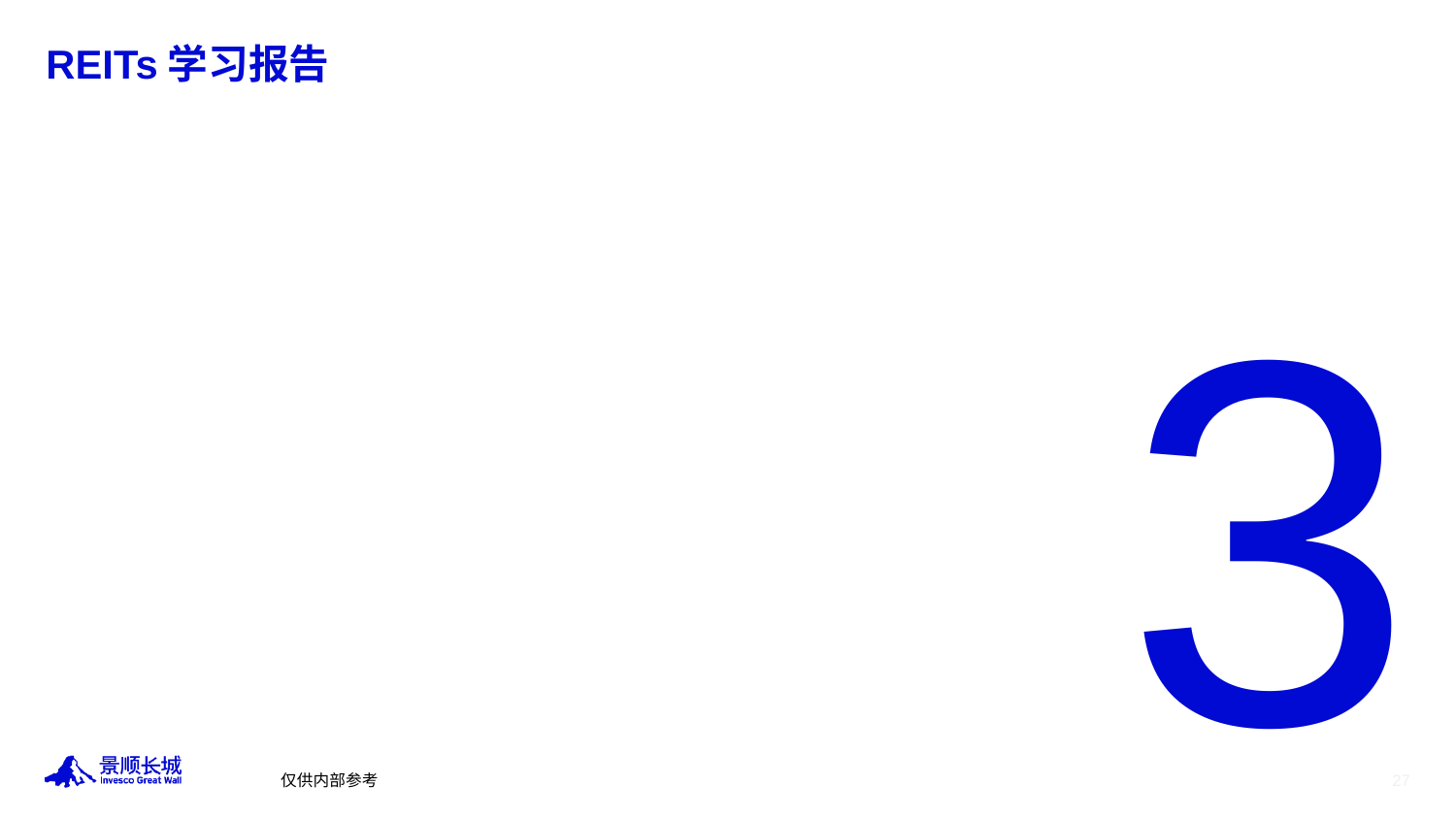

3
5
6
3
8
9
4
7
2
# REITs学习报告

仅供内部参考
27